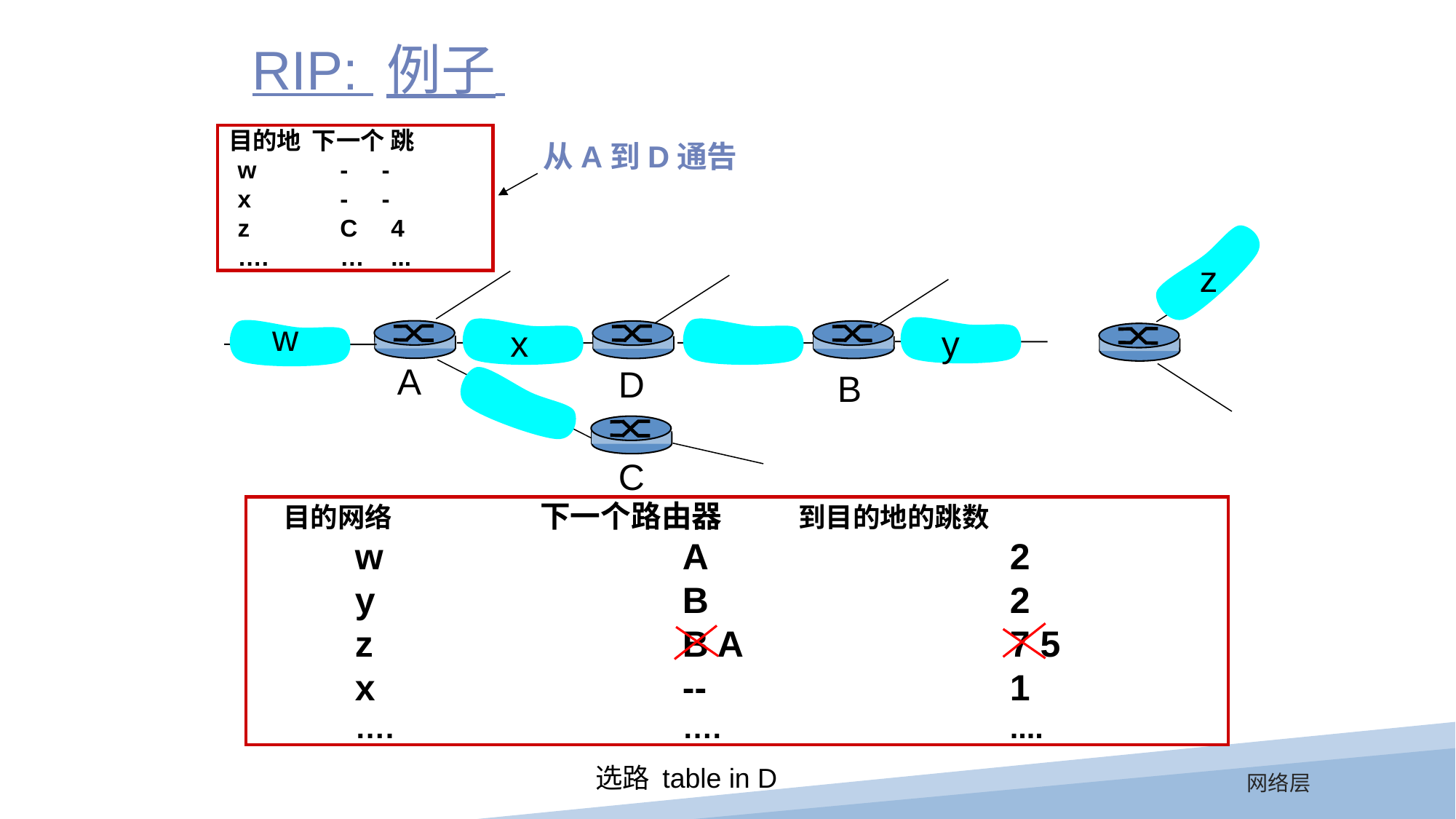

RIP: 例子
 目的地  下一个 跳
   w	  -     -
   x	  -     -
   z	  C     4
   ….	  …    ...
从A到D通告

z

w

x
y

A
D

B

C
     目的网络	           下一个路由器           到目的地的跳数
 	w			A			2
	y			B			2
 	z			B A			7 5
	x			--			1
	….			….			....

选路 table in D
网络层
36